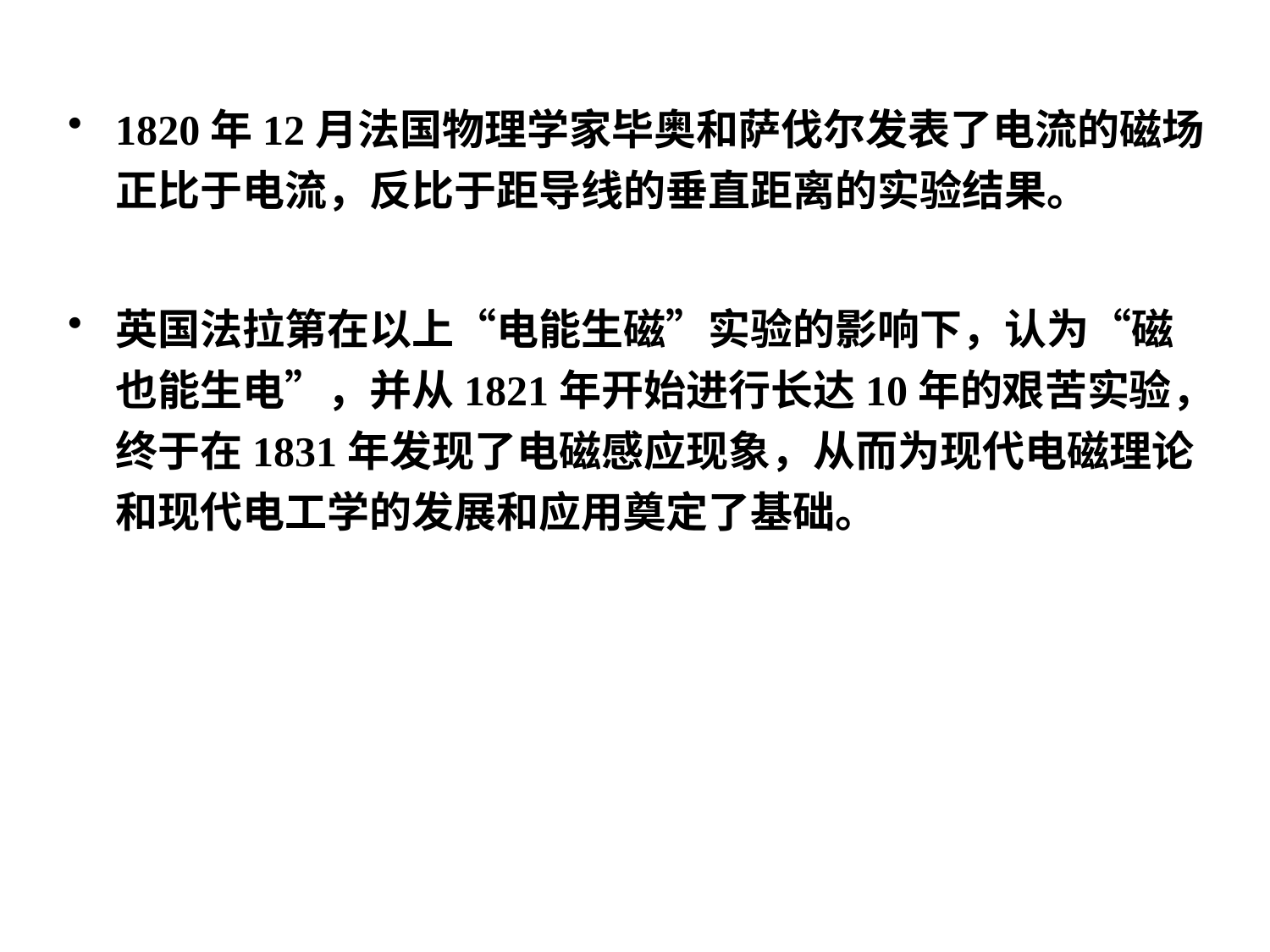

1820年12月法国物理学家毕奥和萨伐尔发表了电流的磁场正比于电流，反比于距导线的垂直距离的实验结果。

英国法拉第在以上“电能生磁”实验的影响下，认为“磁也能生电”，并从1821年开始进行长达10年的艰苦实验，终于在1831年发现了电磁感应现象，从而为现代电磁理论和现代电工学的发展和应用奠定了基础。